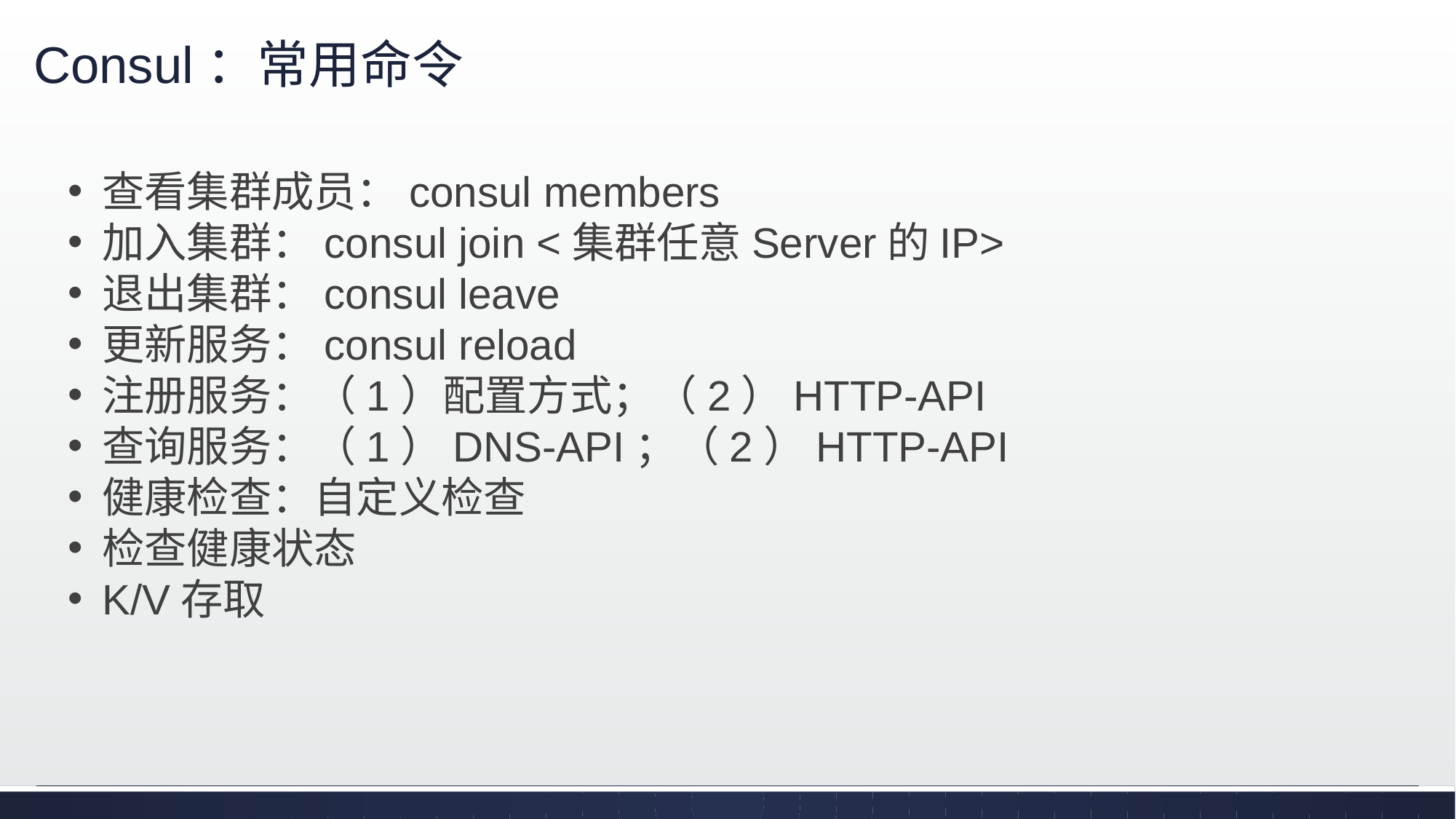

# Consul：常用命令

查看集群成员：consul members
加入集群：consul join <集群任意Server的IP>
退出集群：consul leave
更新服务：consul reload
注册服务：（1）配置方式；（2）HTTP-API
查询服务：（1）DNS-API；（2）HTTP-API
健康检查：自定义检查
检查健康状态
K/V存取